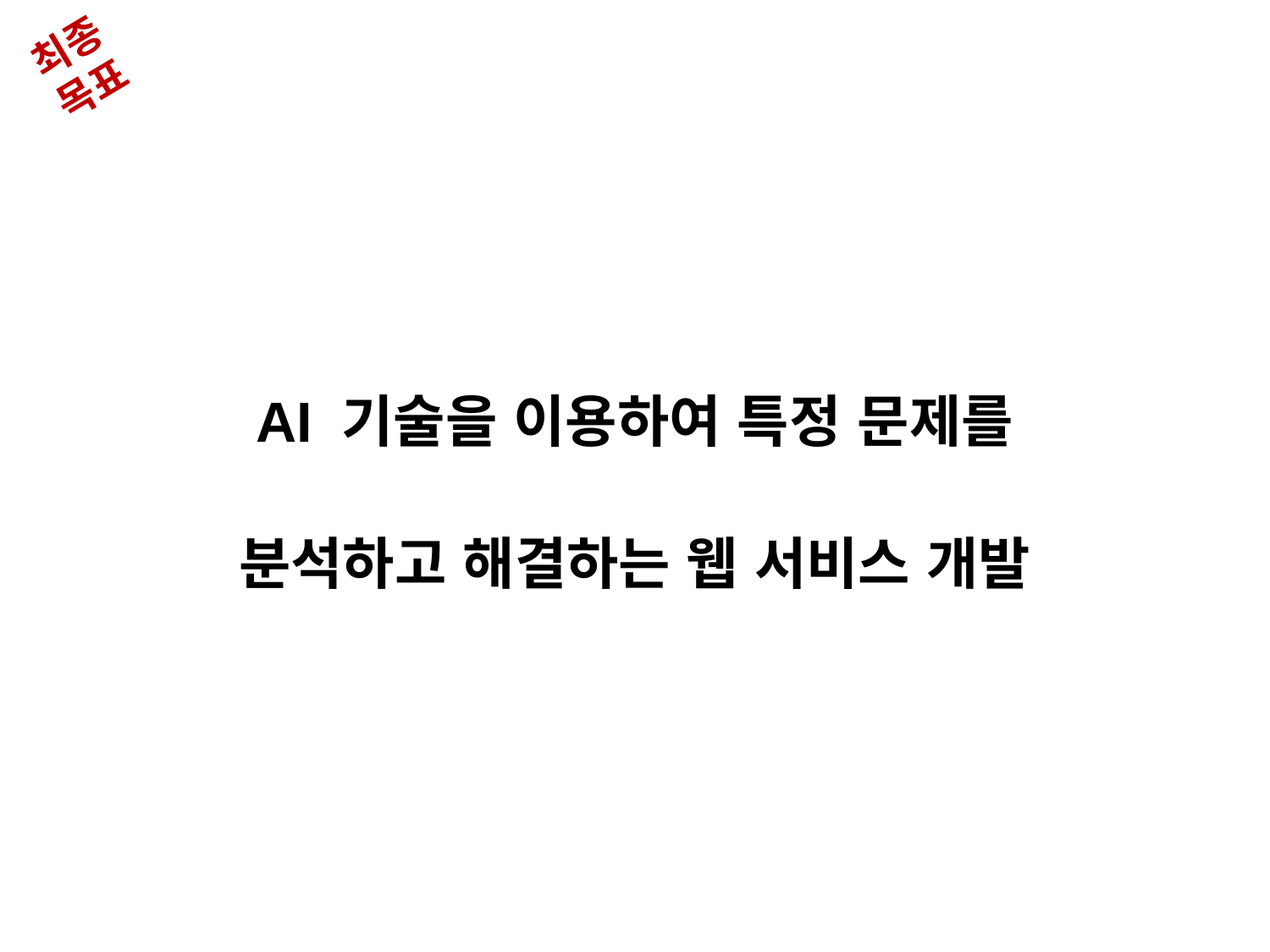

최종
목표
AI 기술을 이용하여 특정 문제를
분석하고 해결하는 웹 서비스 개발